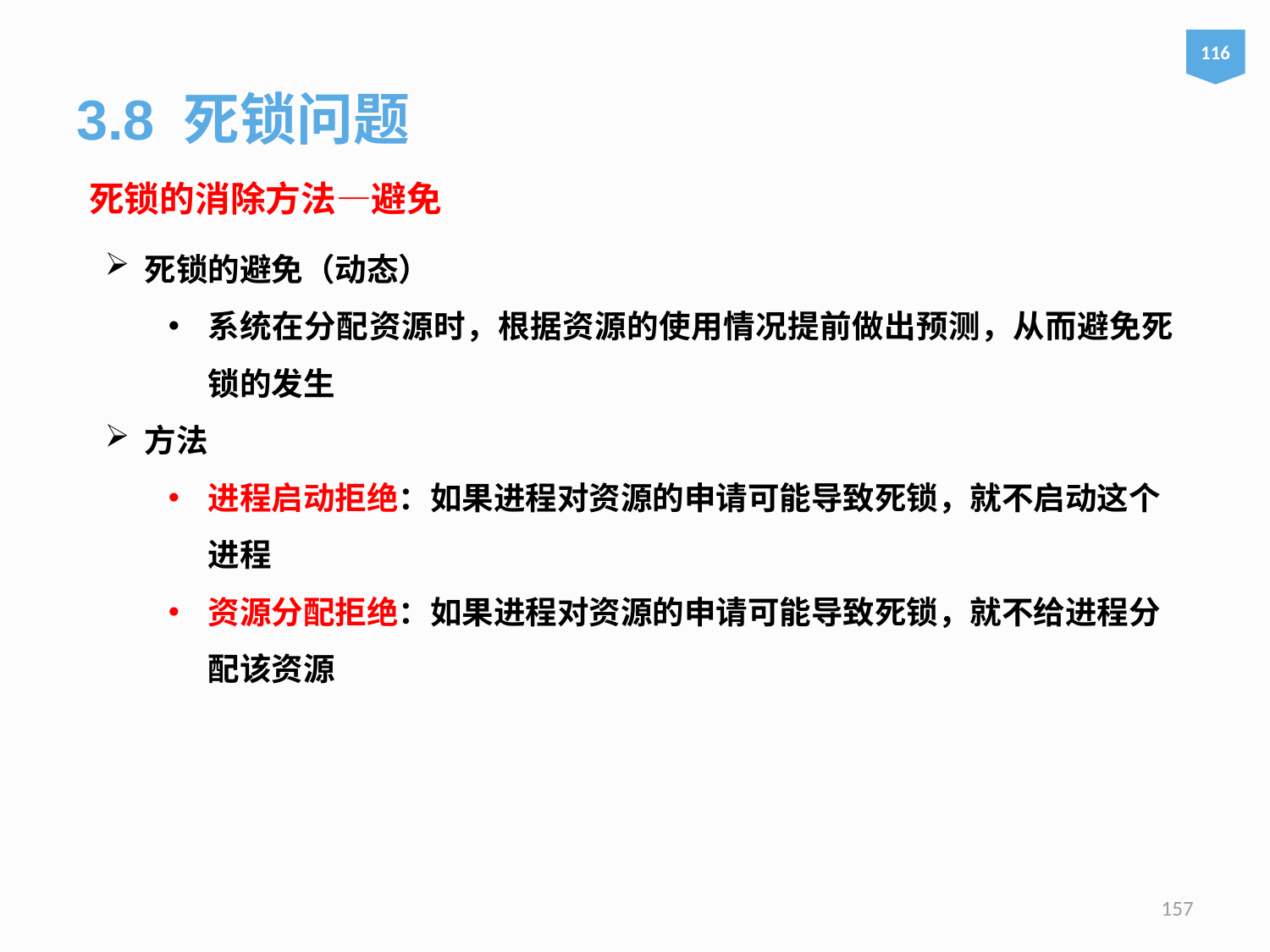

116
3.8 死锁问题
死锁的消除方法—避免

死锁的避免（动态）
系统在分配资源时，根据资源的使用情况提前做出预测，从而避免死锁的发生
方法
进程启动拒绝：如果进程对资源的申请可能导致死锁，就不启动这个进程
资源分配拒绝：如果进程对资源的申请可能导致死锁，就不给进程分配该资源
157